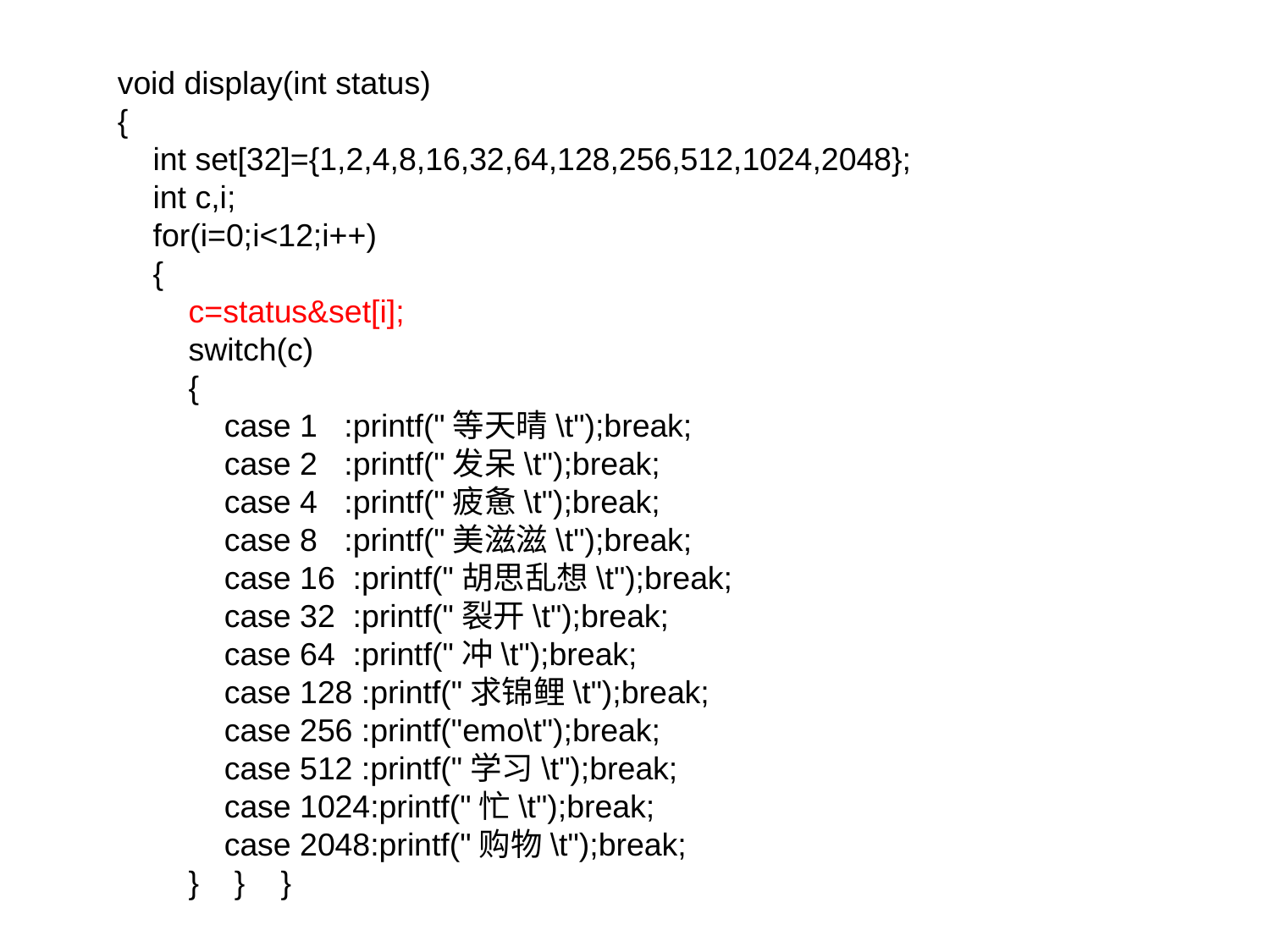

void display(int status)
{
    int set[32]={1,2,4,8,16,32,64,128,256,512,1024,2048};
    int c,i;
    for(i=0;i<12;i++)
    {
        c=status&set[i];
        switch(c)
        {
            case 1   :printf("等天晴\t");break;
            case 2   :printf("发呆\t");break;
            case 4   :printf("疲惫\t");break;
            case 8   :printf("美滋滋\t");break;
            case 16  :printf("胡思乱想\t");break;
            case 32  :printf("裂开\t");break;
            case 64  :printf("冲\t");break;
            case 128 :printf("求锦鲤\t");break;
            case 256 :printf("emo\t");break;
            case 512 :printf("学习\t");break;
            case 1024:printf("忙\t");break;
            case 2048:printf("购物\t");break;
        }    }    }